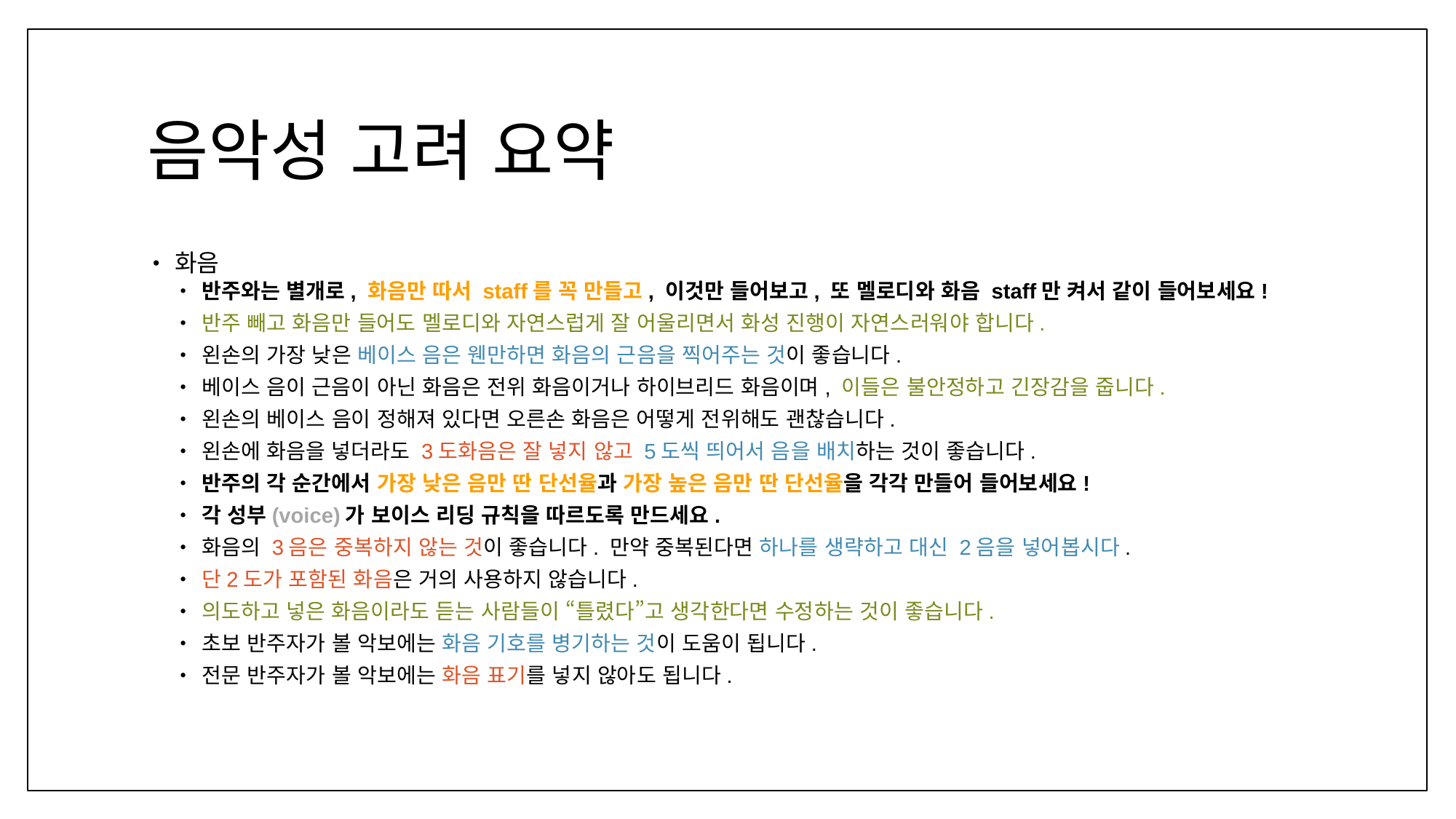

# 음악성 고려 요약
화음
반주와는 별개로, 화음만 따서 staff를 꼭 만들고, 이것만 들어보고, 또 멜로디와 화음 staff만 켜서 같이 들어보세요!
반주 빼고 화음만 들어도 멜로디와 자연스럽게 잘 어울리면서 화성 진행이 자연스러워야 합니다.
왼손의 가장 낮은 베이스 음은 웬만하면 화음의 근음을 찍어주는 것이 좋습니다.
베이스 음이 근음이 아닌 화음은 전위 화음이거나 하이브리드 화음이며, 이들은 불안정하고 긴장감을 줍니다.
왼손의 베이스 음이 정해져 있다면 오른손 화음은 어떻게 전위해도 괜찮습니다.
왼손에 화음을 넣더라도 3도화음은 잘 넣지 않고 5도씩 띄어서 음을 배치하는 것이 좋습니다.
반주의 각 순간에서 가장 낮은 음만 딴 단선율과 가장 높은 음만 딴 단선율을 각각 만들어 들어보세요!
각 성부(voice)가 보이스 리딩 규칙을 따르도록 만드세요.
화음의 3음은 중복하지 않는 것이 좋습니다. 만약 중복된다면 하나를 생략하고 대신 2음을 넣어봅시다.
단2도가 포함된 화음은 거의 사용하지 않습니다.
의도하고 넣은 화음이라도 듣는 사람들이 “틀렸다”고 생각한다면 수정하는 것이 좋습니다.
초보 반주자가 볼 악보에는 화음 기호를 병기하는 것이 도움이 됩니다.
전문 반주자가 볼 악보에는 화음 표기를 넣지 않아도 됩니다.